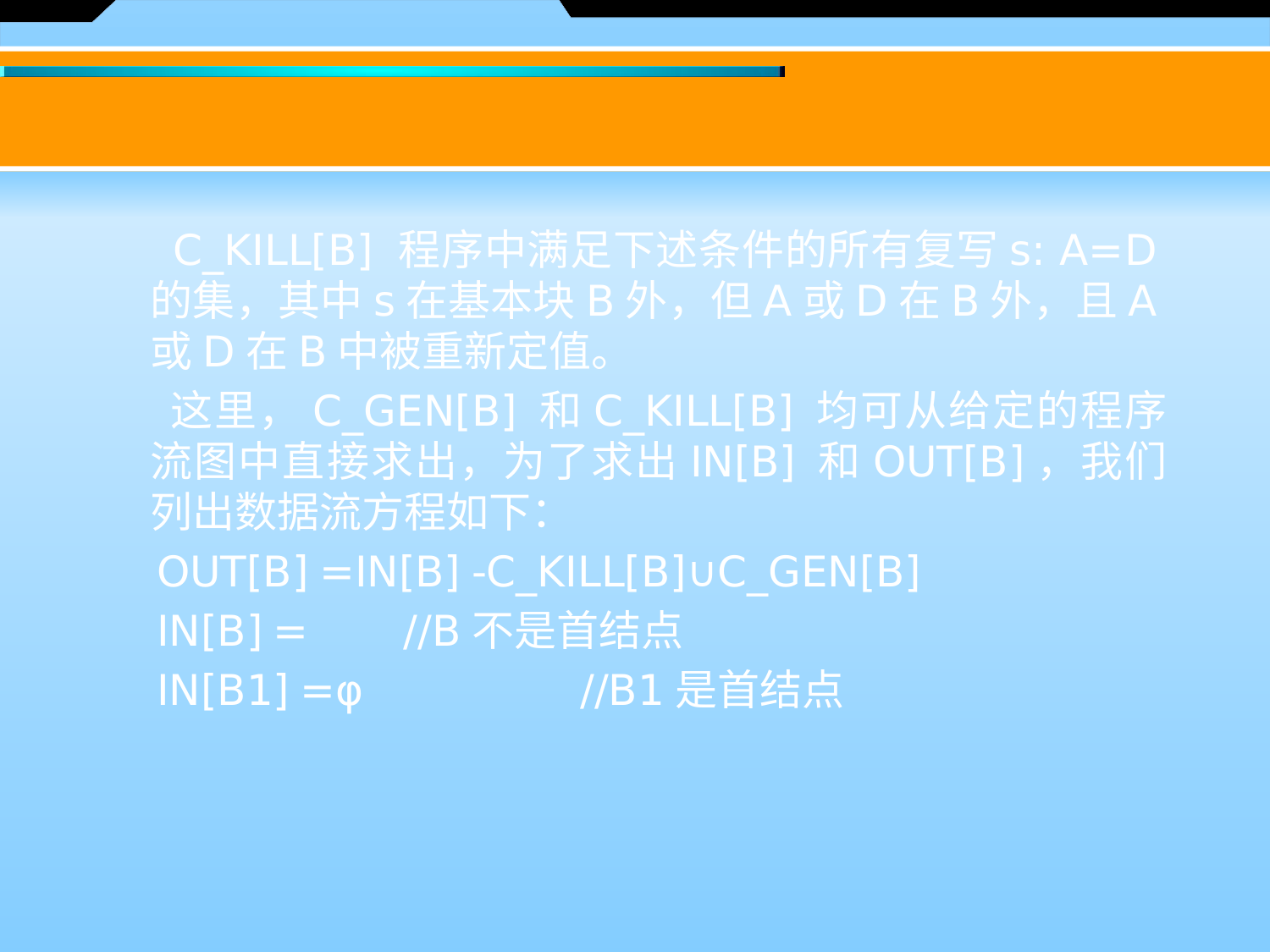

#
     C_KILL[B] 程序中满足下述条件的所有复写s: A=D的集，其中s在基本块B外，但A或D在B外，且A或D在B中被重新定值。
     这里，C_GEN[B] 和C_KILL[B] 均可从给定的程序流图中直接求出，为了求出IN[B] 和OUT[B]，我们列出数据流方程如下：
    OUT[B] =IN[B] -C_KILL[B]∪C_GEN[B]
    IN[B] =       //B不是首结点
    IN[B1] =φ                //B1是首结点